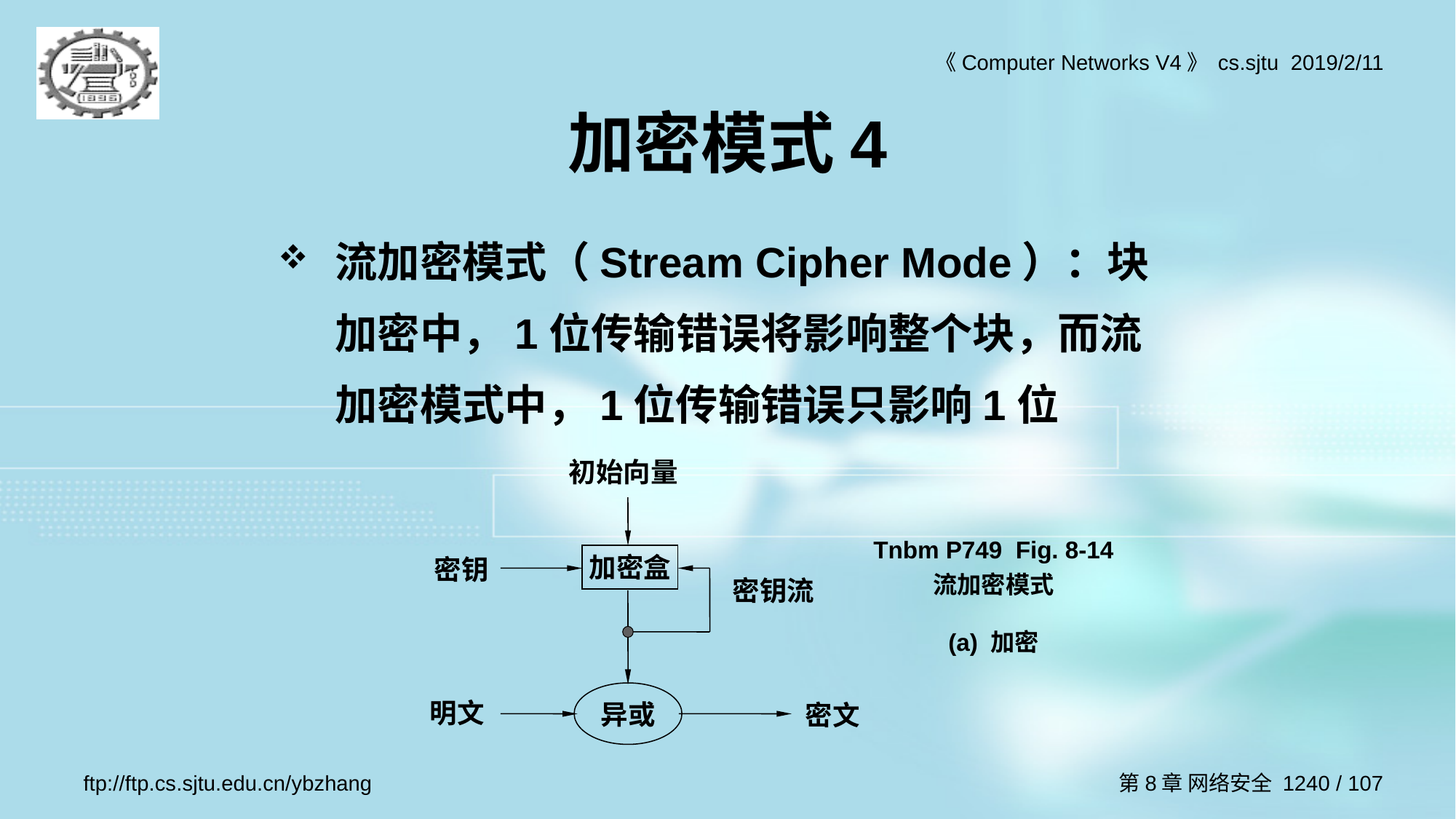

# 加密模式4
流加密模式（Stream Cipher Mode）：块加密中，1位传输错误将影响整个块，而流加密模式中，1位传输错误只影响1位
初始向量

加密盒
密钥

密钥流

异或
明文
密文

Tnbm P749  Fig. 8-14 流加密模式
(a) 加密